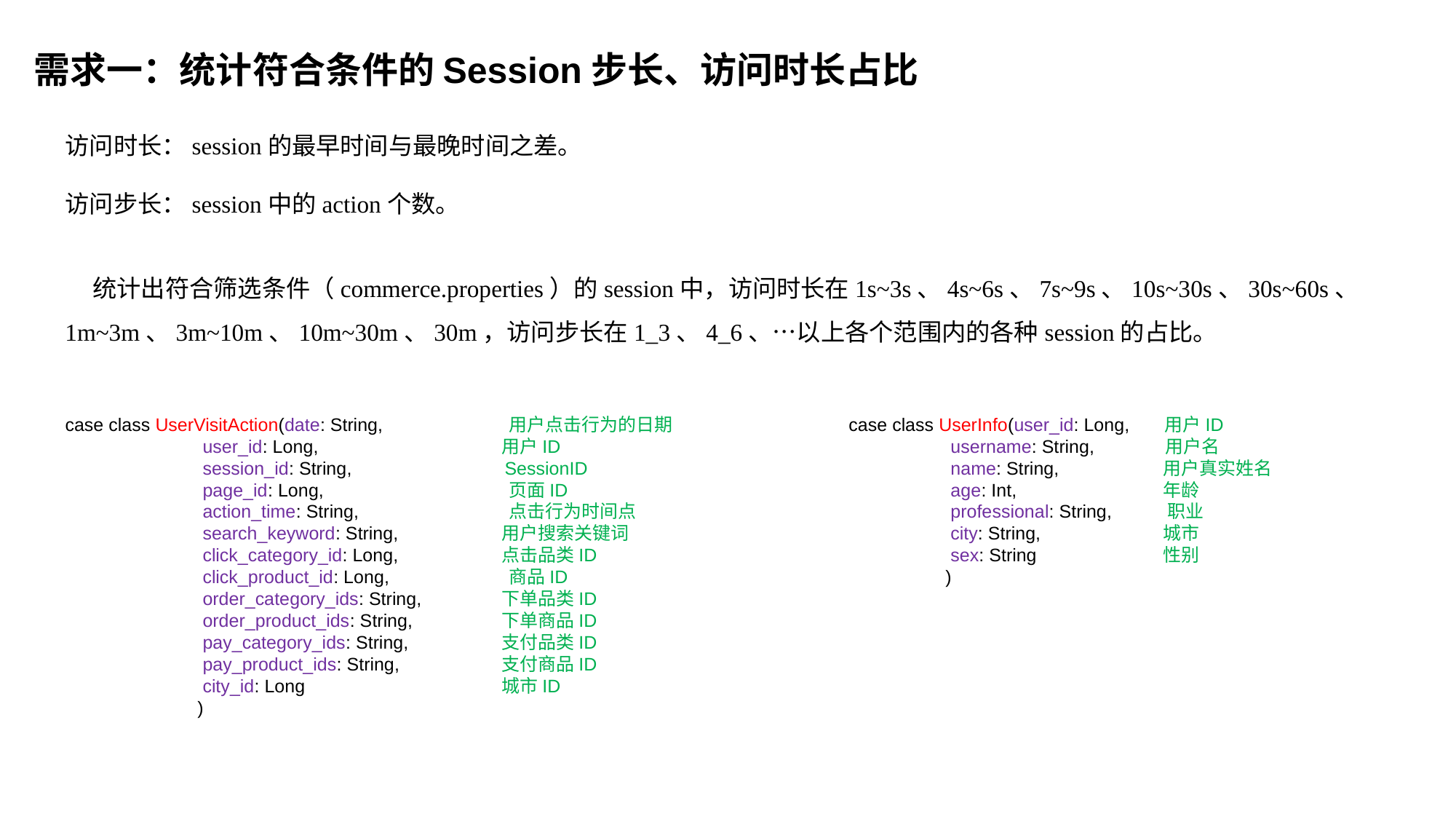

需求一：统计符合条件的Session步长、访问时长占比
访问时长：session的最早时间与最晚时间之差。

访问步长：session中的action个数。
    统计出符合筛选条件（commerce.properties）的session中，访问时长在1s~3s、4s~6s、7s~9s、10s~30s、30s~60s、1m~3m、3m~10m、10m~30m、30m，访问步长在1_3、4_6、…以上各个范围内的各种session的占比。
case class UserVisitAction(date: String,	                      用户点击行为的日期
                           user_id: Long,		用户ID
                           session_id: String,	                      SessionID
                           page_id: Long,	                      页面ID
                           action_time: String,	                      点击行为时间点
                           search_keyword: String,	用户搜索关键词
                           click_category_id: Long,	点击品类ID
                           click_product_id: Long,	                      商品ID
                           order_category_ids: String,	下单品类ID
                           order_product_ids: String,	下单商品ID
                           pay_category_ids: String,	支付品类ID
                           pay_product_ids: String,	支付商品ID
                           city_id: Long		城市ID
                          )
case class UserInfo(user_id: Long,      用户ID
                    username: String,             用户名
                    name: String,	                  用户真实姓名
                    age: Int,	                  年龄
                    professional: String,          职业
                    city: String,	                  城市
                    sex: String	                  性别
                   )